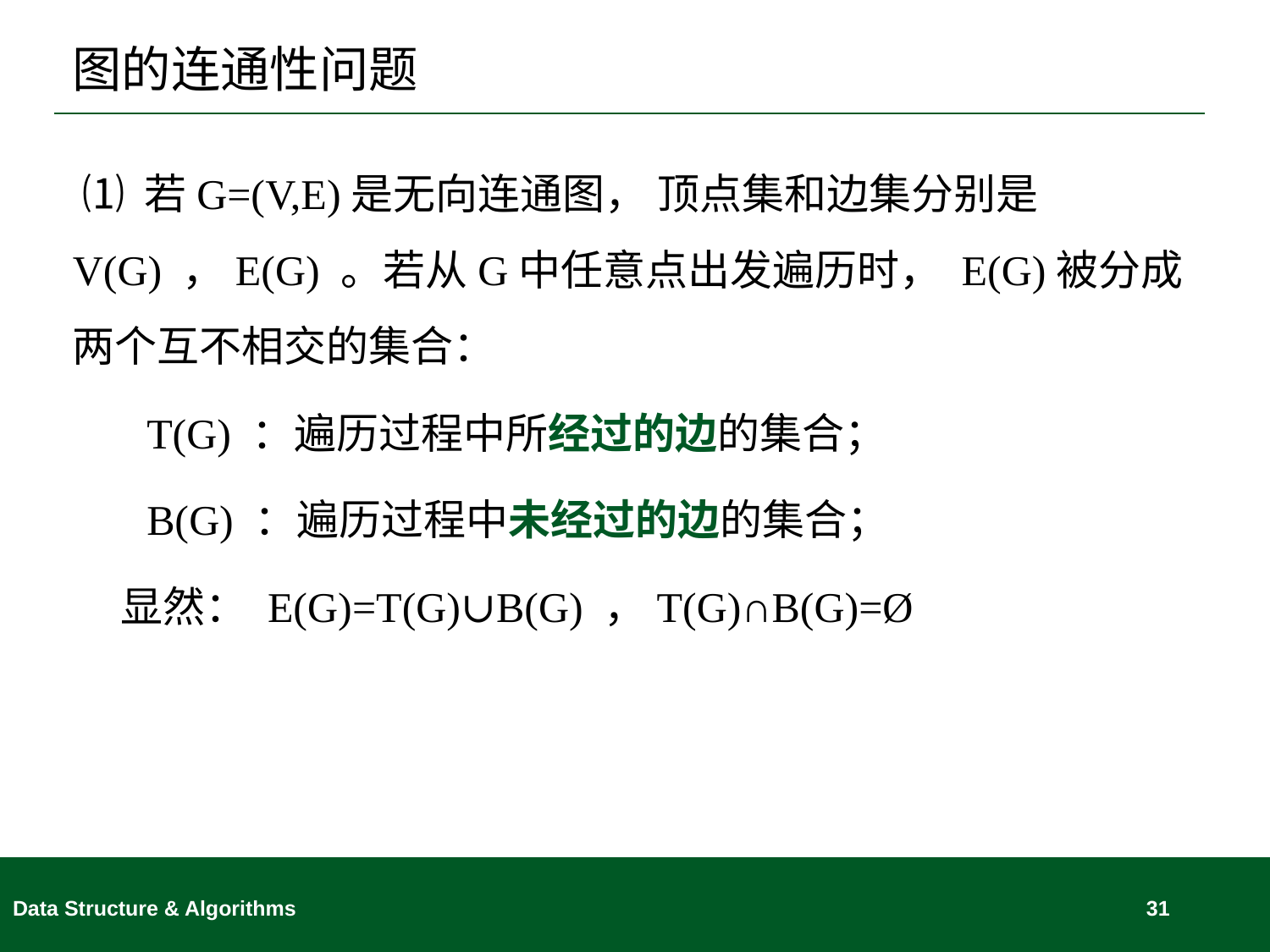

# 图的连通性问题
 ⑴ 若G=(V,E)是无向连通图， 顶点集和边集分别是V(G) ，E(G) 。若从G中任意点出发遍历时， E(G)被分成两个互不相交的集合：
T(G) ：遍历过程中所经过的边的集合；
B(G) ：遍历过程中未经过的边的集合；
    显然： E(G)=T(G)∪B(G) ，T(G)∩B(G)=Ø
Data Structure & Algorithms
31